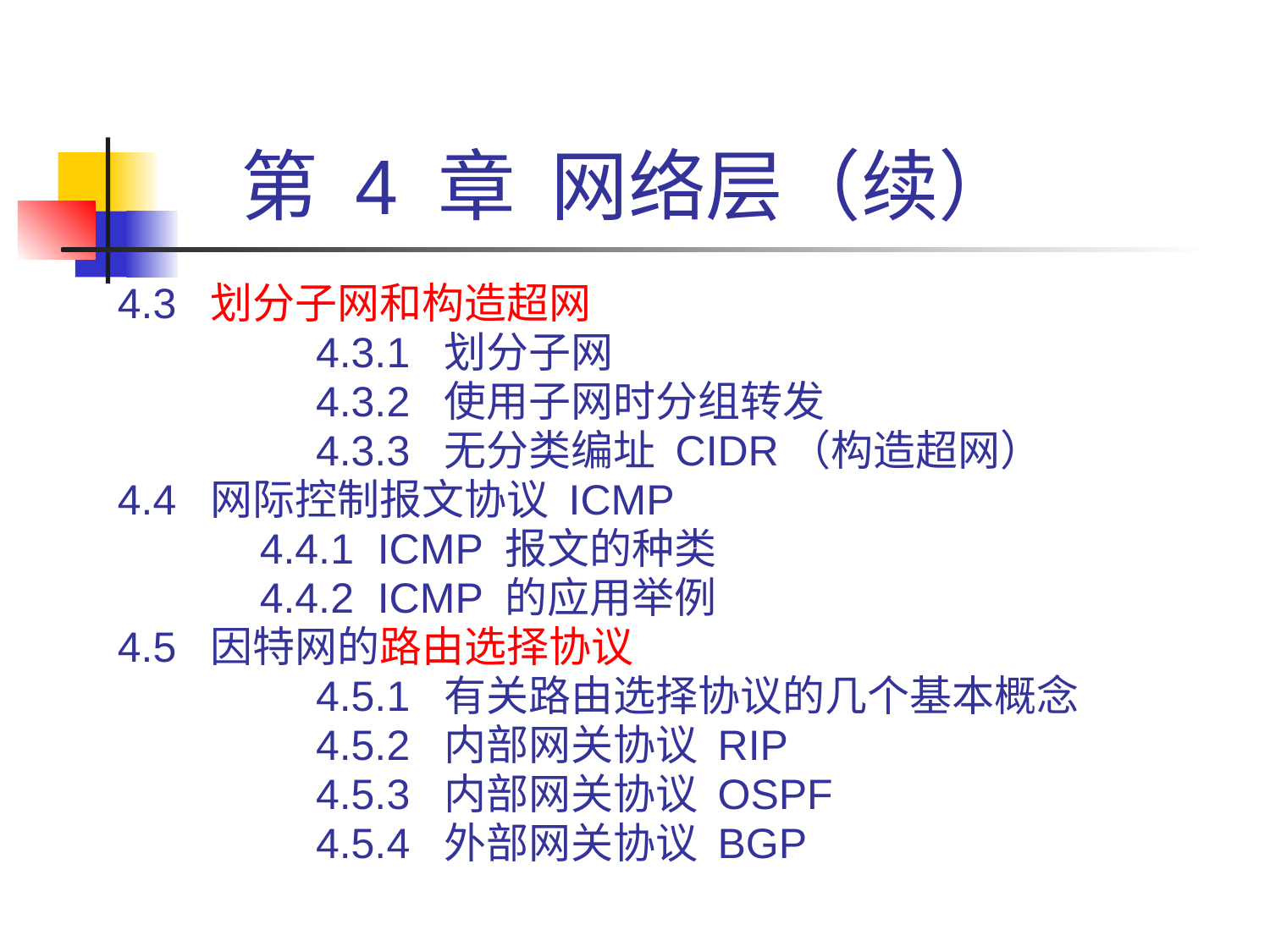

# 第 4 章  网络层（续）
4.3  划分子网和构造超网
		  4.3.1  划分子网
		  4.3.2  使用子网时分组转发
		  4.3.3  无分类编址 CIDR（构造超网）
4.4  网际控制报文协议 ICMP
            4.4.1  ICMP 报文的种类
            4.4.2  ICMP 的应用举例
4.5  因特网的路由选择协议
		  4.5.1  有关路由选择协议的几个基本概念
		  4.5.2  内部网关协议 RIP
		  4.5.3  内部网关协议 OSPF
		  4.5.4  外部网关协议 BGP